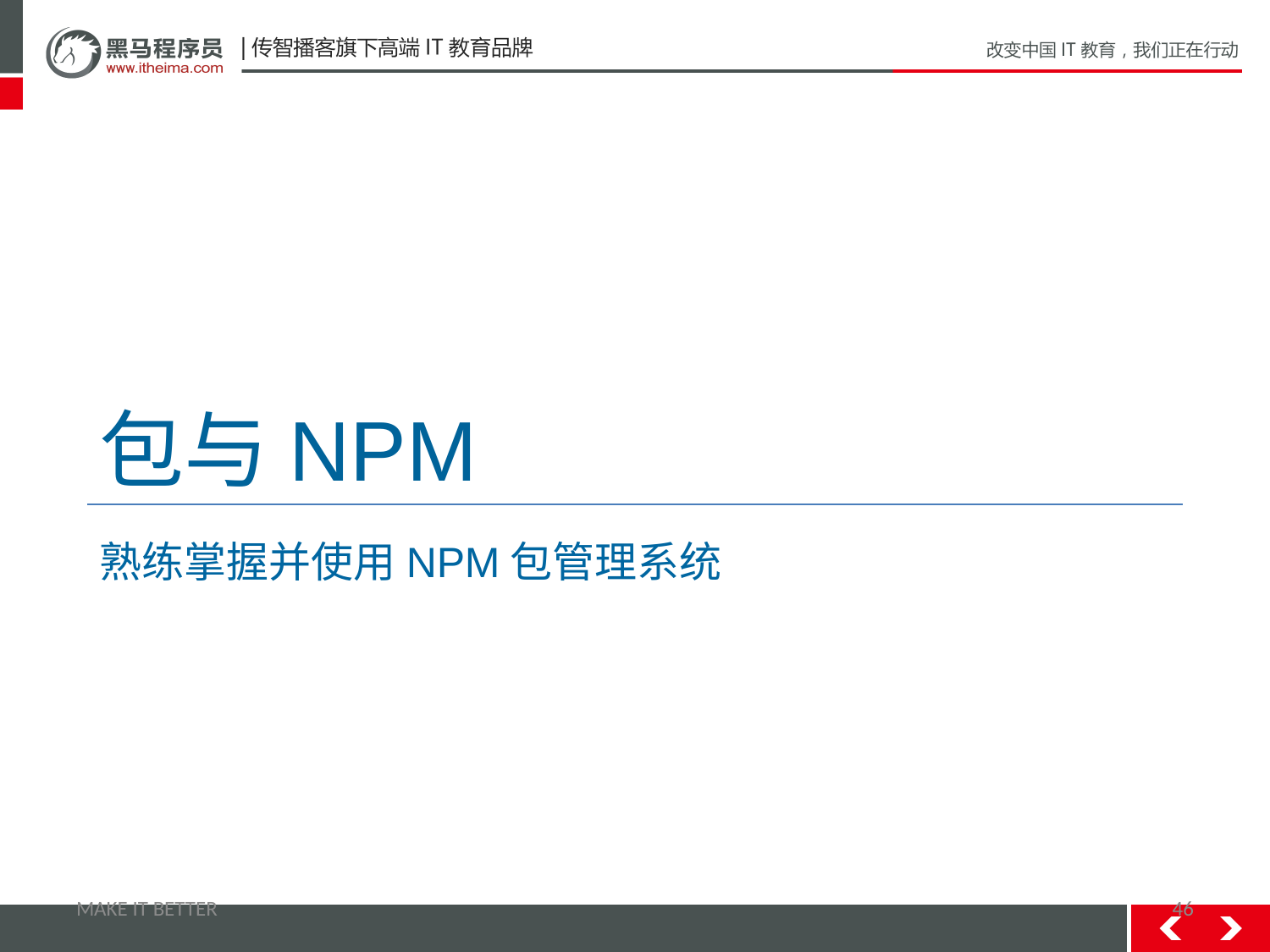

# 包与NPM
熟练掌握并使用NPM包管理系统
MAKE IT BETTER
46